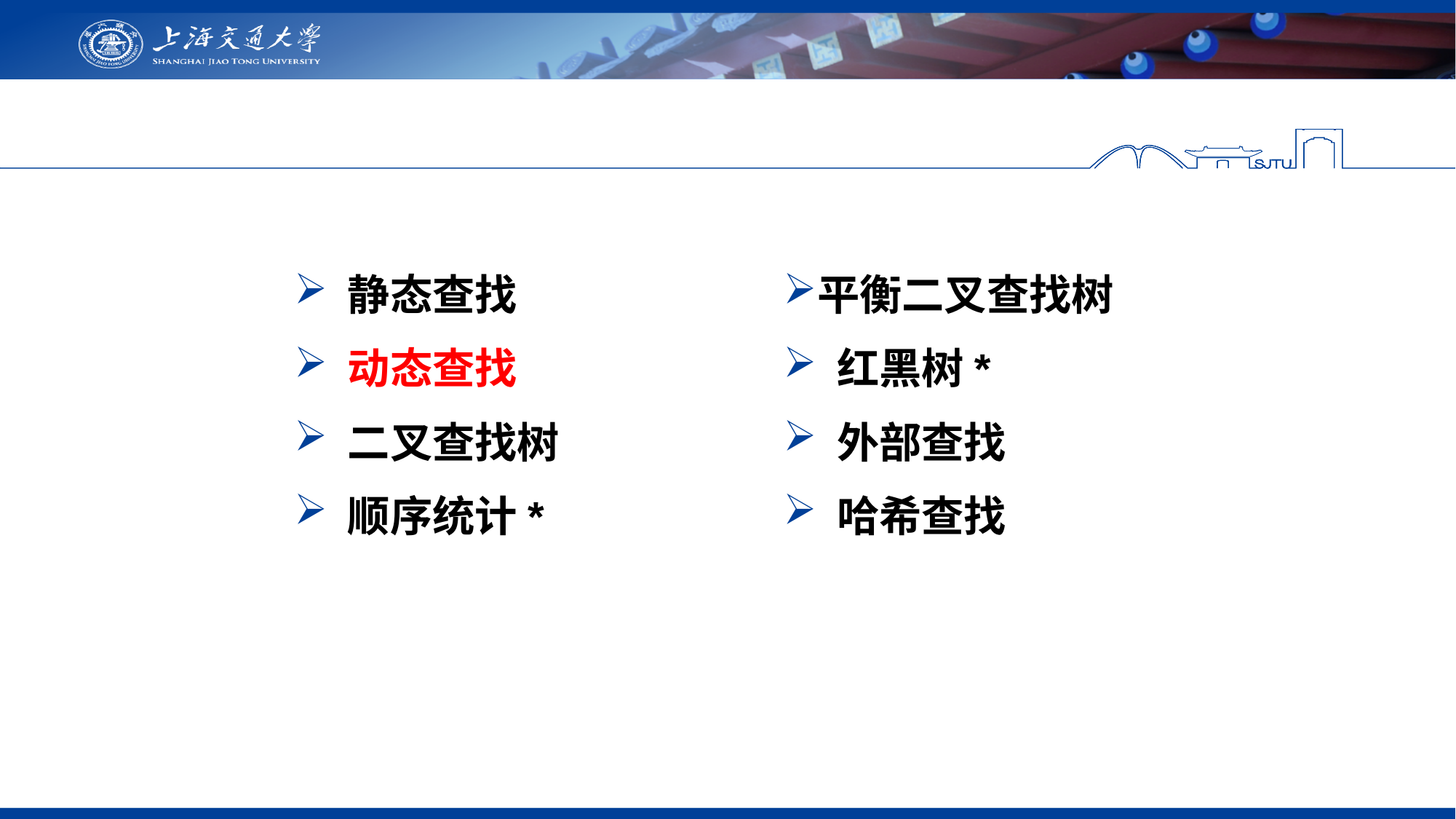

静态查找
 动态查找
 二叉查找树
 顺序统计*

平衡二叉查找树
 红黑树*
 外部查找
 哈希查找